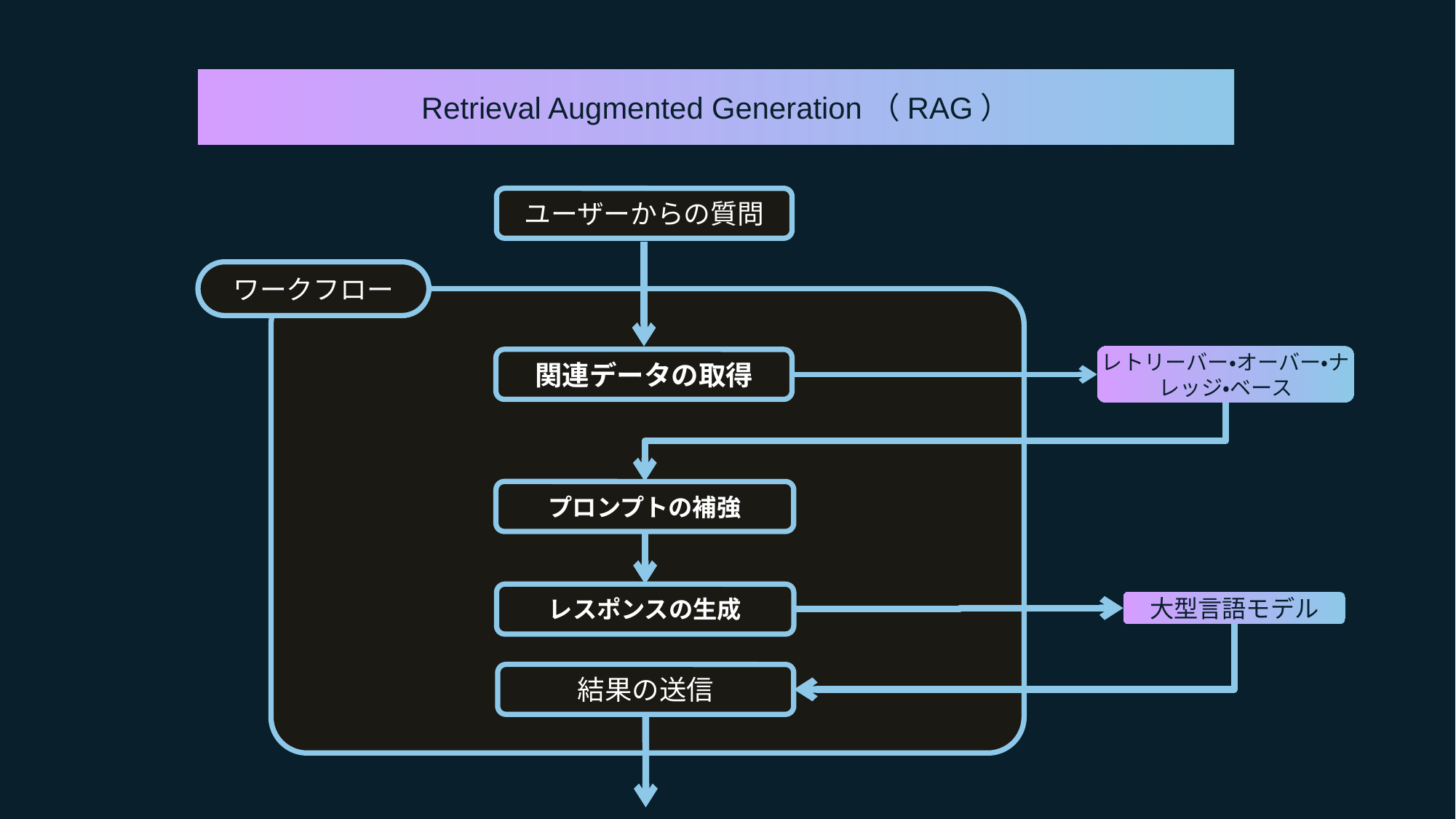

Retrieval Augmented Generation（RAG）
ユーザーからの質問
ワークフロー

レトリーバー・オーバー・ナレッジ・ベース
関連データの取得
プロンプトの補強
レスポンスの生成
大型言語モデル
結果の送信